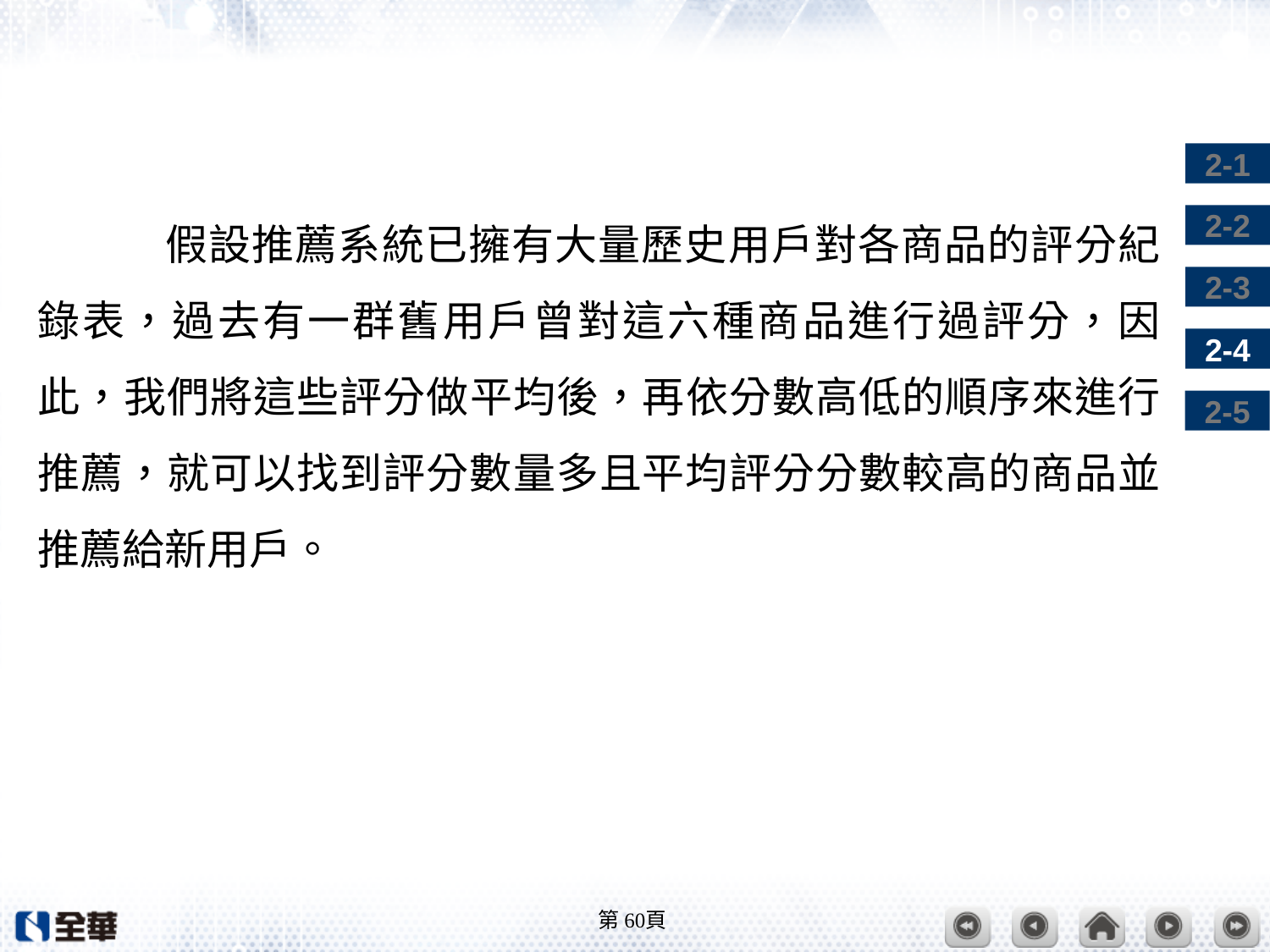

#
	假設推薦系統已擁有大量歷史用戶對各商品的評分紀錄表，過去有一群舊用戶曾對這六種商品進行過評分，因此，我們將這些評分做平均後，再依分數高低的順序來進行推薦，就可以找到評分數量多且平均評分分數較高的商品並推薦給新用戶。